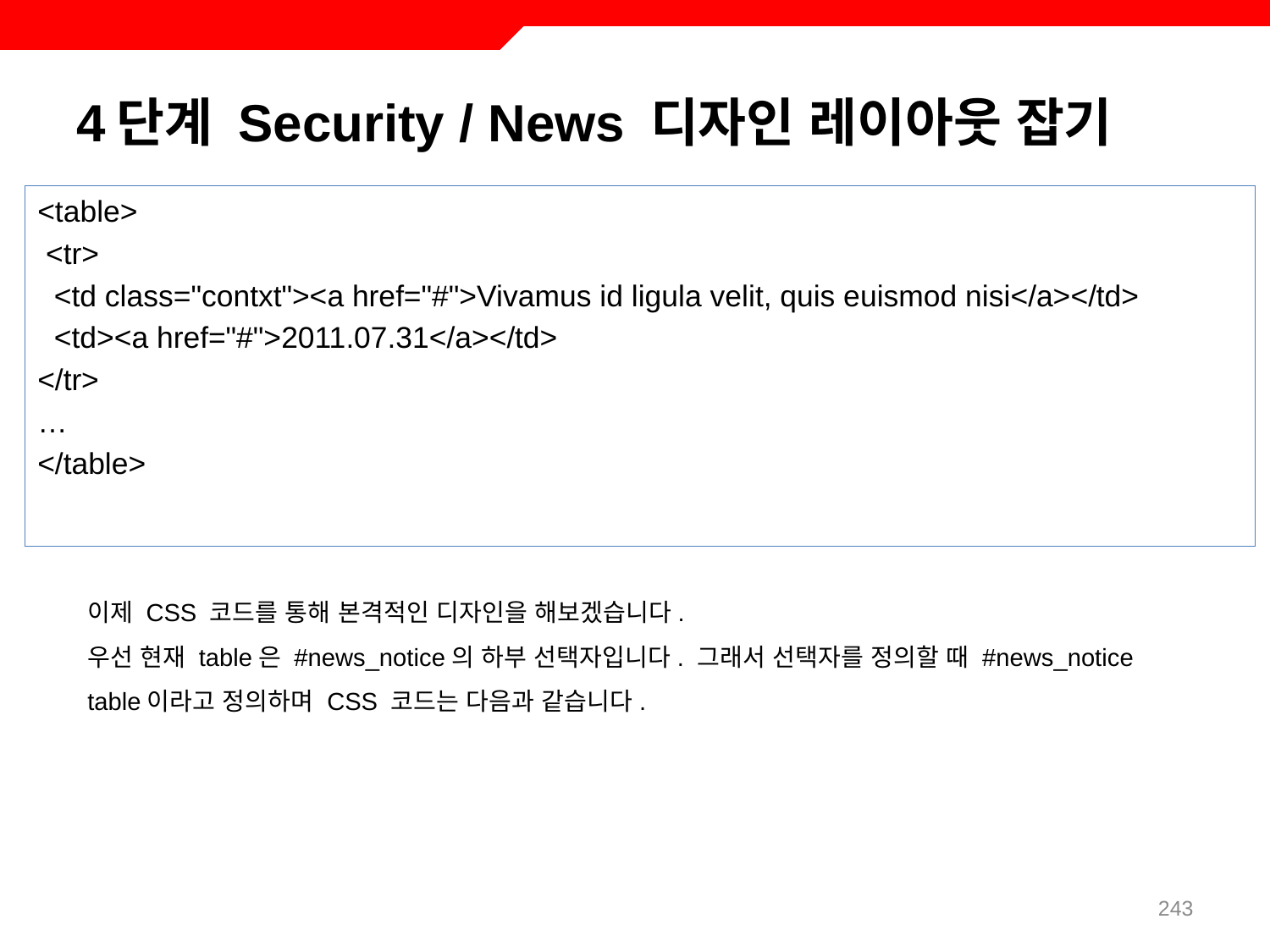

# 4단계 Security / News 디자인 레이아웃 잡기
<table>
 <tr>
  <td class="contxt"><a href="#">Vivamus id ligula velit, quis euismod nisi</a></td>
  <td><a href="#">2011.07.31</a></td>
</tr>
…
</table>

이제 CSS 코드를 통해 본격적인 디자인을 해보겠습니다.
우선 현재 table은 #news_notice의 하부 선택자입니다. 그래서 선택자를 정의할 때 #news_notice table이라고 정의하며 CSS 코드는 다음과 같습니다.
243